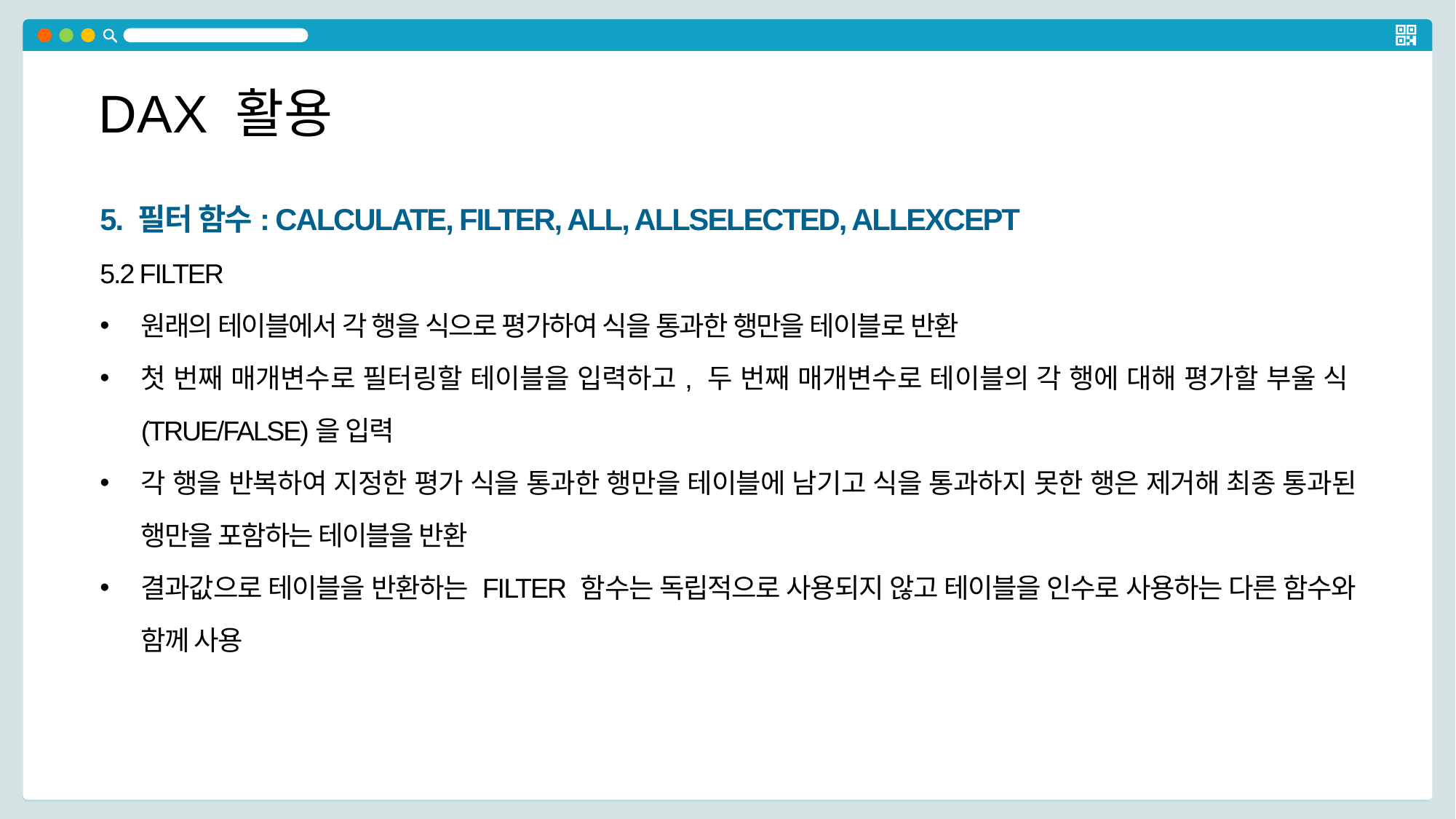

DAX 활용
5. 필터 함수: CALCULATE, FILTER, ALL, ALLSELECTED, ALLEXCEPT
5.2 FILTER
원래의 테이블에서 각 행을 식으로 평가하여 식을 통과한 행만을 테이블로 반환
첫 번째 매개변수로 필터링할 테이블을 입력하고, 두 번째 매개변수로 테이블의 각 행에 대해 평가할 부울 식(TRUE/FALSE)을 입력
각 행을 반복하여 지정한 평가 식을 통과한 행만을 테이블에 남기고 식을 통과하지 못한 행은 제거해 최종 통과된 행만을 포함하는 테이블을 반환
결과값으로 테이블을 반환하는 FILTER 함수는 독립적으로 사용되지 않고 테이블을 인수로 사용하는 다른 함수와 함께 사용